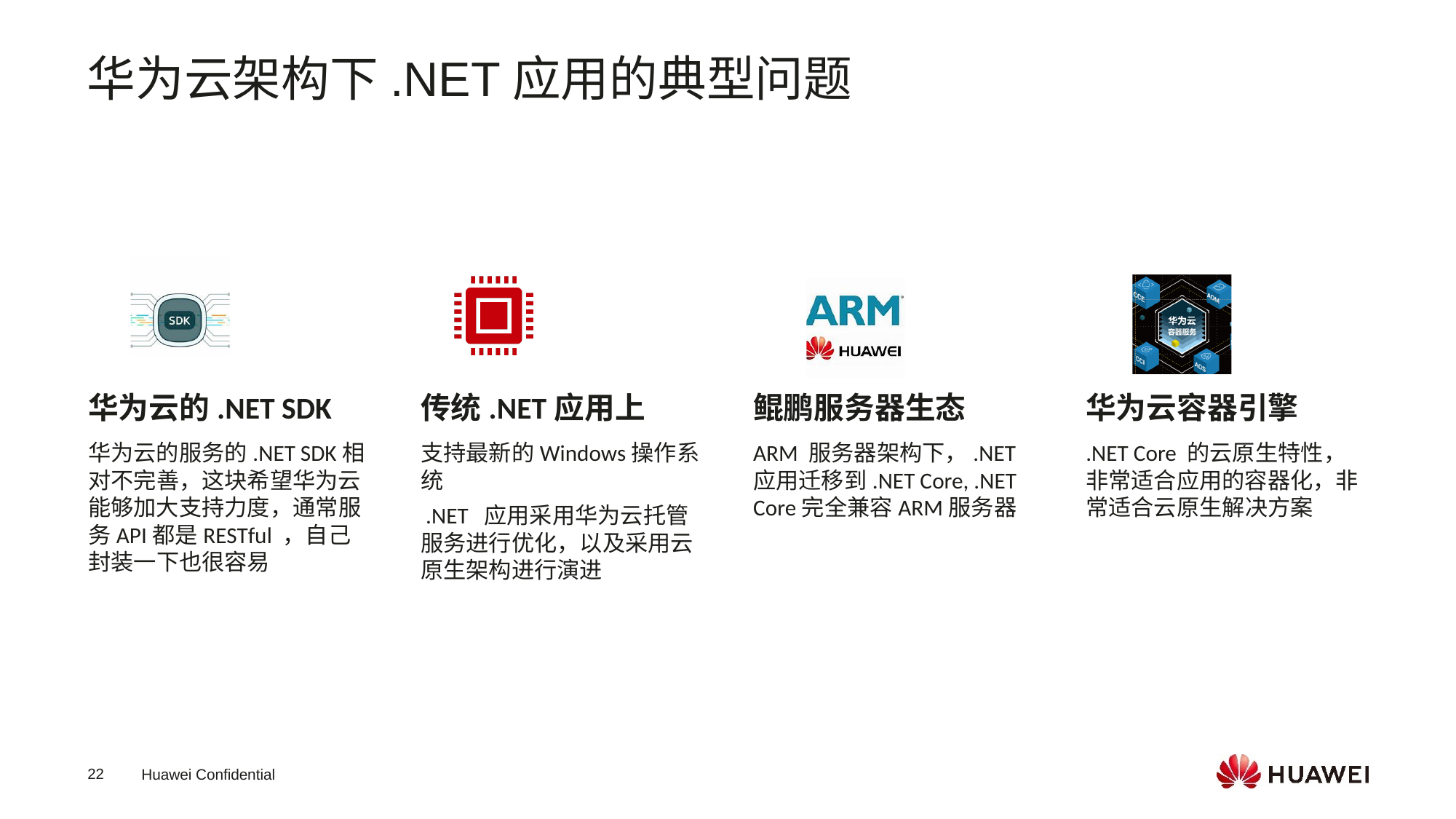

华为云架构下.NET应用的典型问题
华为云的.NET SDK
华为云的服务的.NET SDK相对不完善，这块希望华为云能够加大支持力度，通常服务API都是RESTful ，自己封装一下也很容易
传统.NET应用上
支持最新的Windows操作系统
 .NET  应用采用华为云托管服务进行优化，以及采用云原生架构进行演进

鲲鹏服务器生态
ARM 服务器架构下，.NET 应用迁移到.NET Core, .NET Core完全兼容ARM服务器

华为云容器引擎
.NET Core 的云原生特性，非常适合应用的容器化，非常适合云原生解决方案